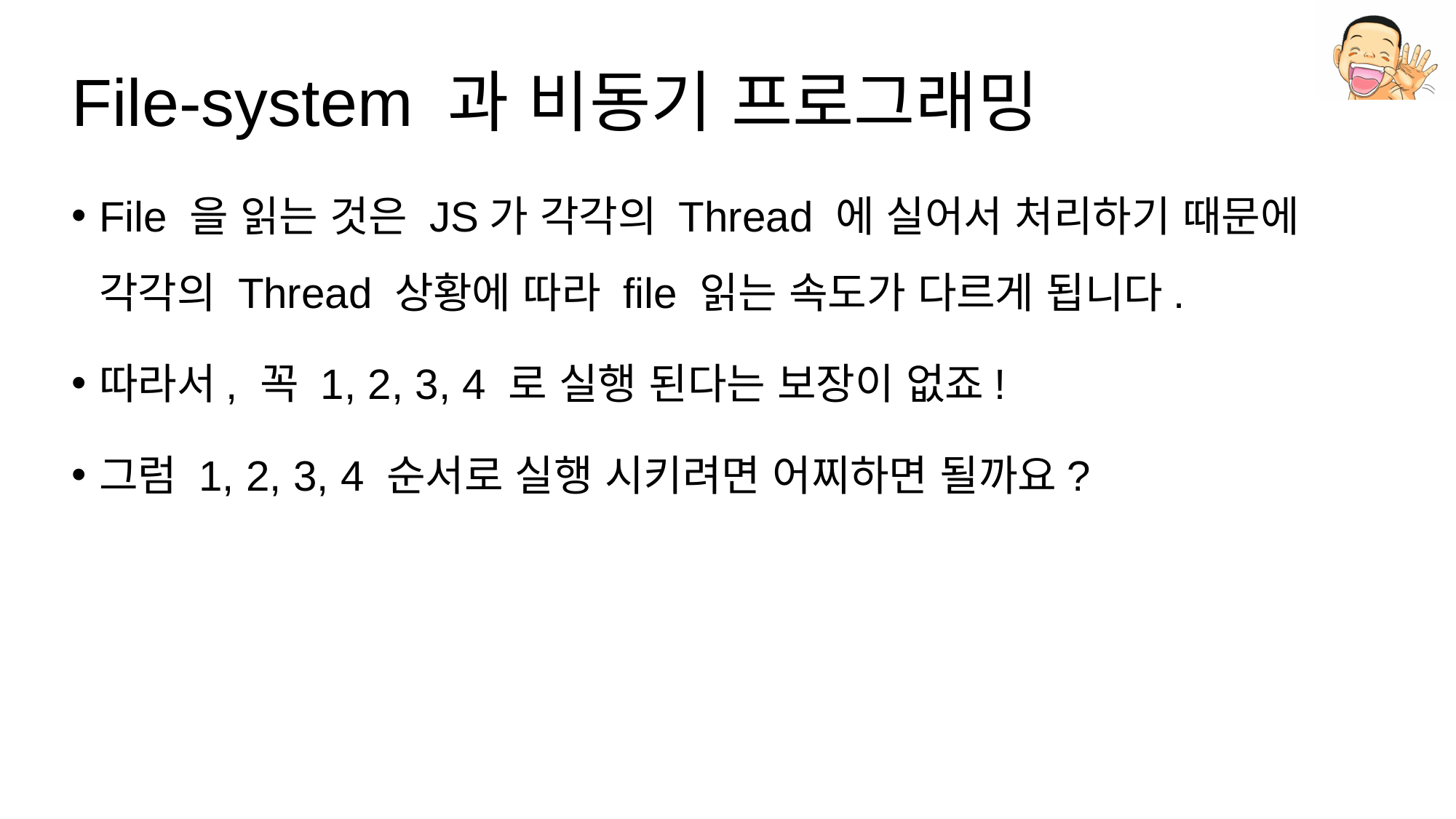

# File-system 과 비동기 프로그래밍
File 을 읽는 것은 JS가 각각의 Thread 에 실어서 처리하기 때문에 각각의 Thread 상황에 따라 file 읽는 속도가 다르게 됩니다.
따라서, 꼭 1, 2, 3, 4 로 실행 된다는 보장이 없죠!
그럼 1, 2, 3, 4 순서로 실행 시키려면 어찌하면 될까요?